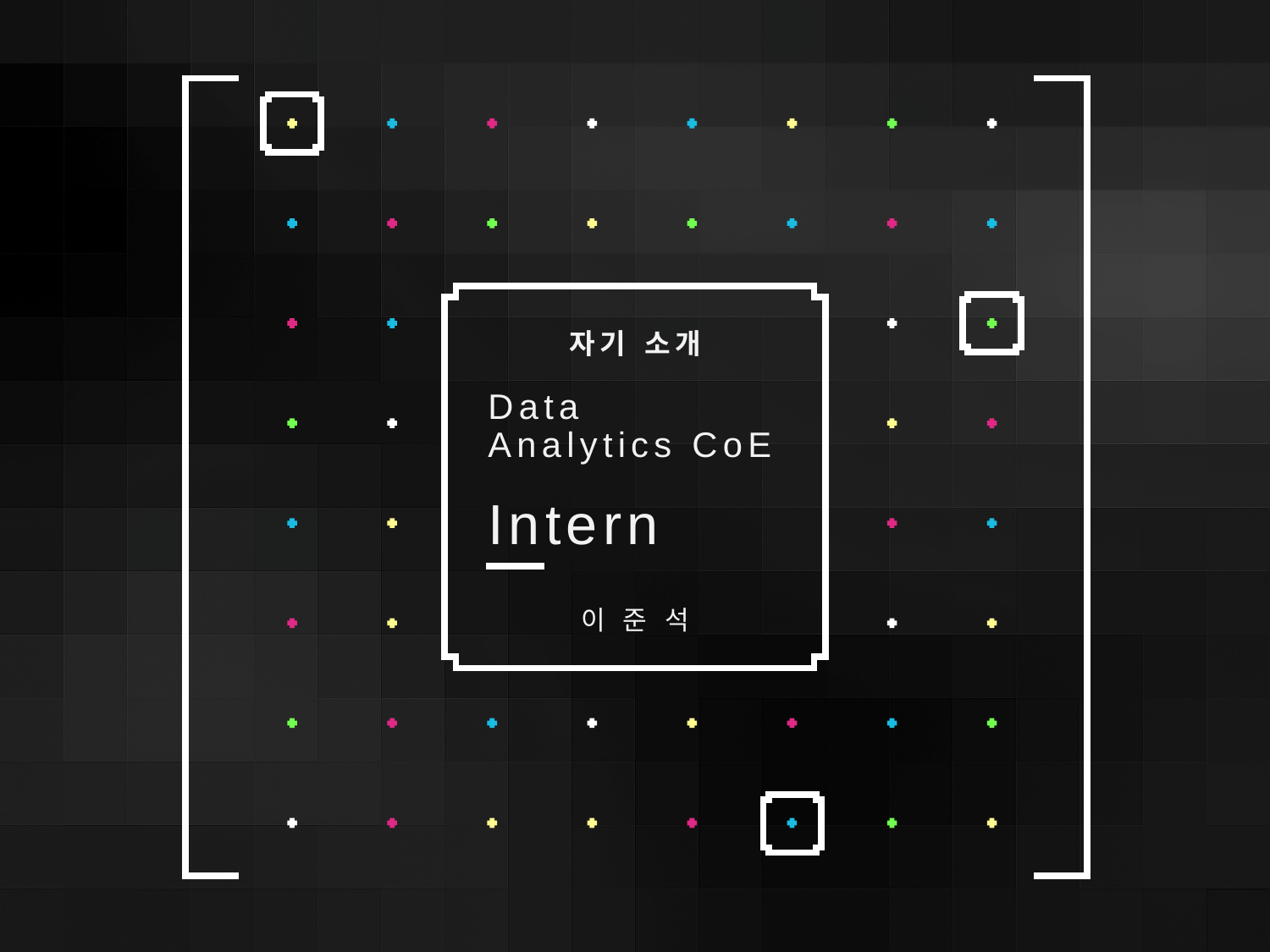

자기 소개
Data Analytics CoE
Intern
이 준 석